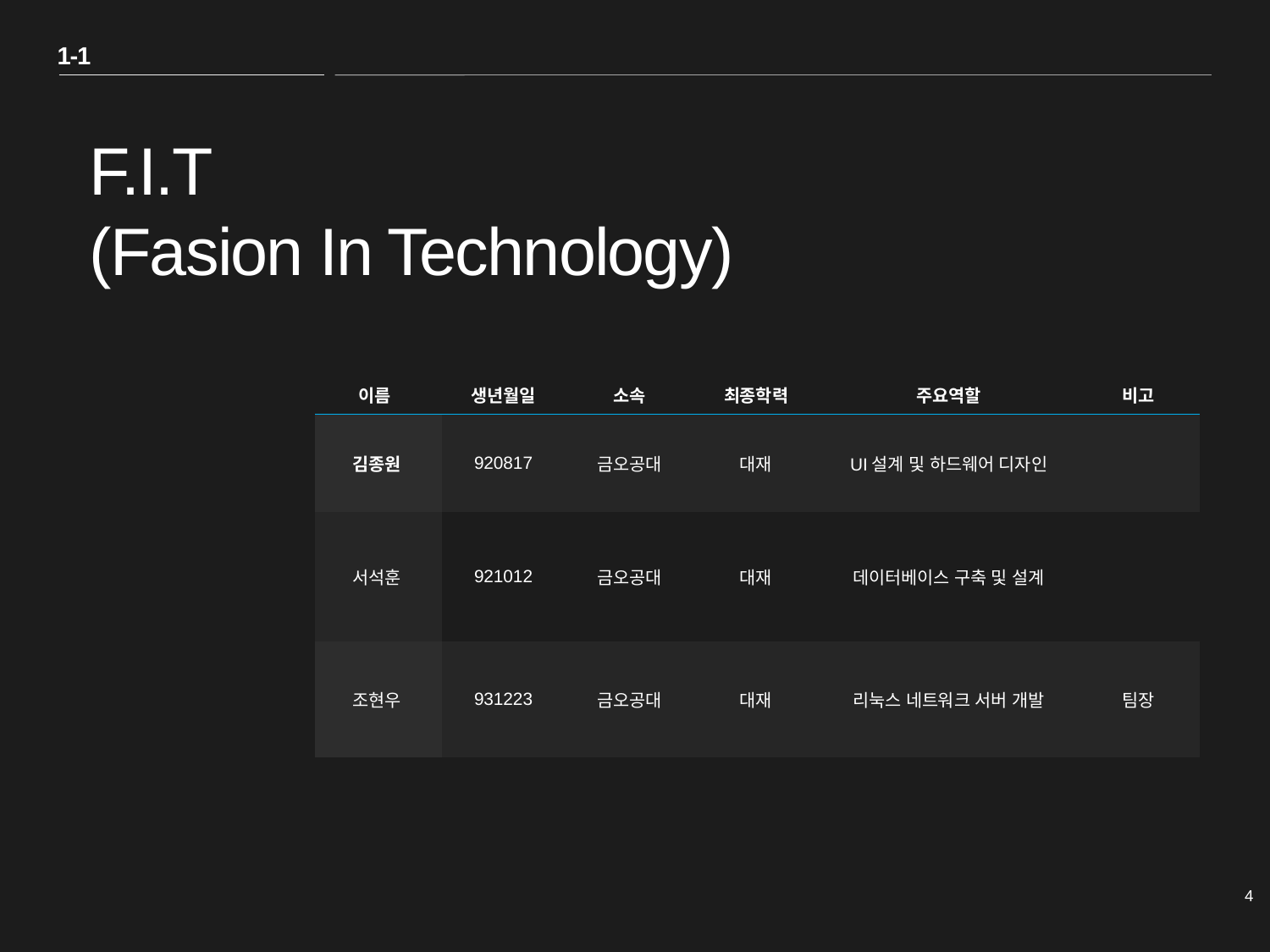

1-1
# F.I.T (Fasion In Technology)
| 이름 | 생년월일 | 소속 | 최종학력 | 주요역할 | 비고 |
| --- | --- | --- | --- | --- | --- |
| 김종원 | 920817 | 금오공대 | 대재 | UI설계 및 하드웨어 디자인 |  |
| 서석훈 | 921012 | 금오공대 | 대재 | 데이터베이스 구축 및 설계 |  |
| 조현우 | 931223 | 금오공대 | 대재 | 리눅스 네트워크 서버 개발 | 팀장 |
4